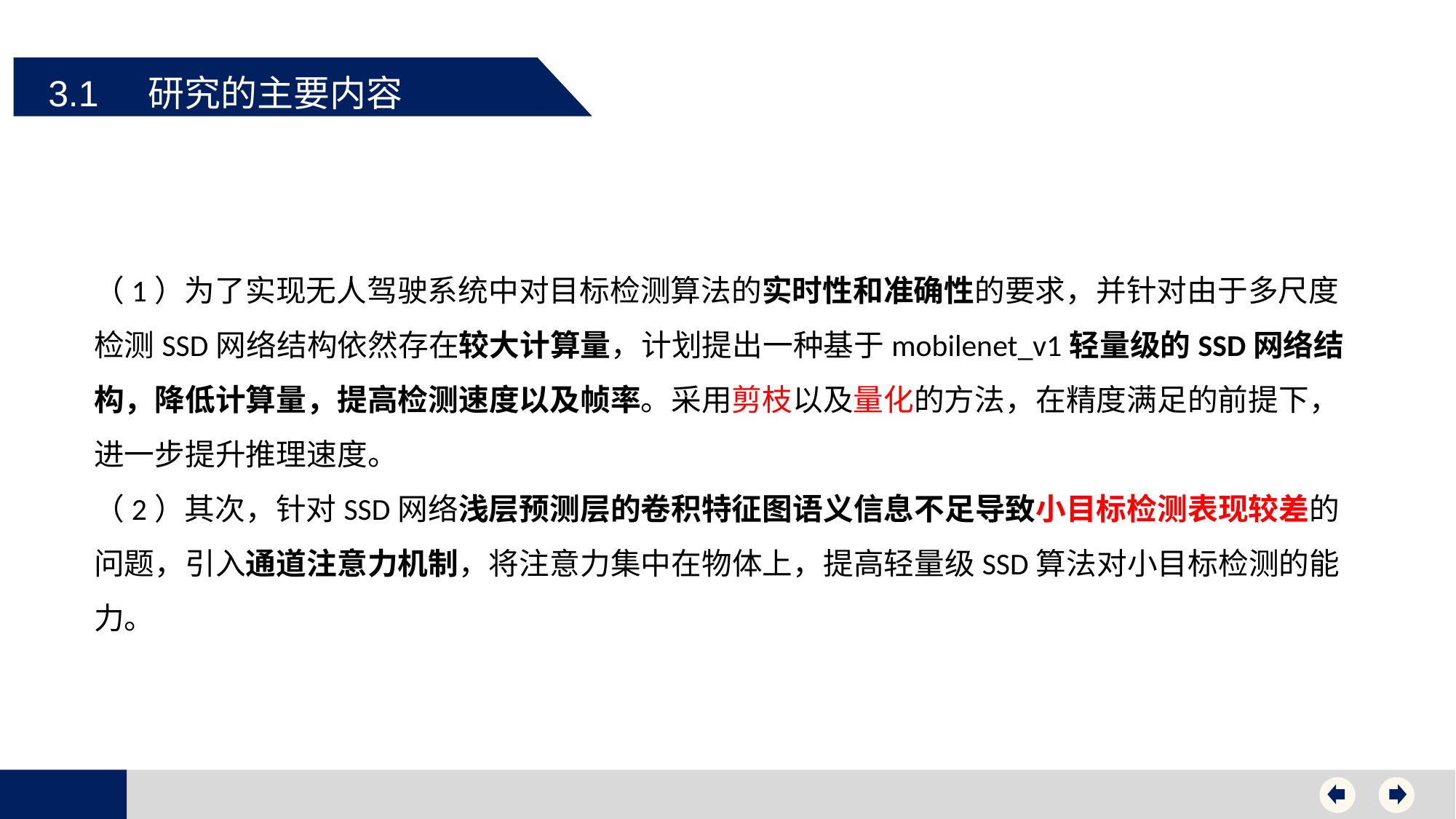

3.1    研究的主要内容
（1）为了实现无人驾驶系统中对目标检测算法的实时性和准确性的要求，并针对由于多尺度检测SSD网络结构依然存在较大计算量，计划提出一种基于mobilenet_v1轻量级的SSD网络结构，降低计算量，提高检测速度以及帧率。采用剪枝以及量化的方法，在精度满足的前提下，进一步提升推理速度。
（2）其次，针对SSD网络浅层预测层的卷积特征图语义信息不足导致小目标检测表现较差的问题，引入通道注意力机制，将注意力集中在物体上，提高轻量级SSD算法对小目标检测的能力。